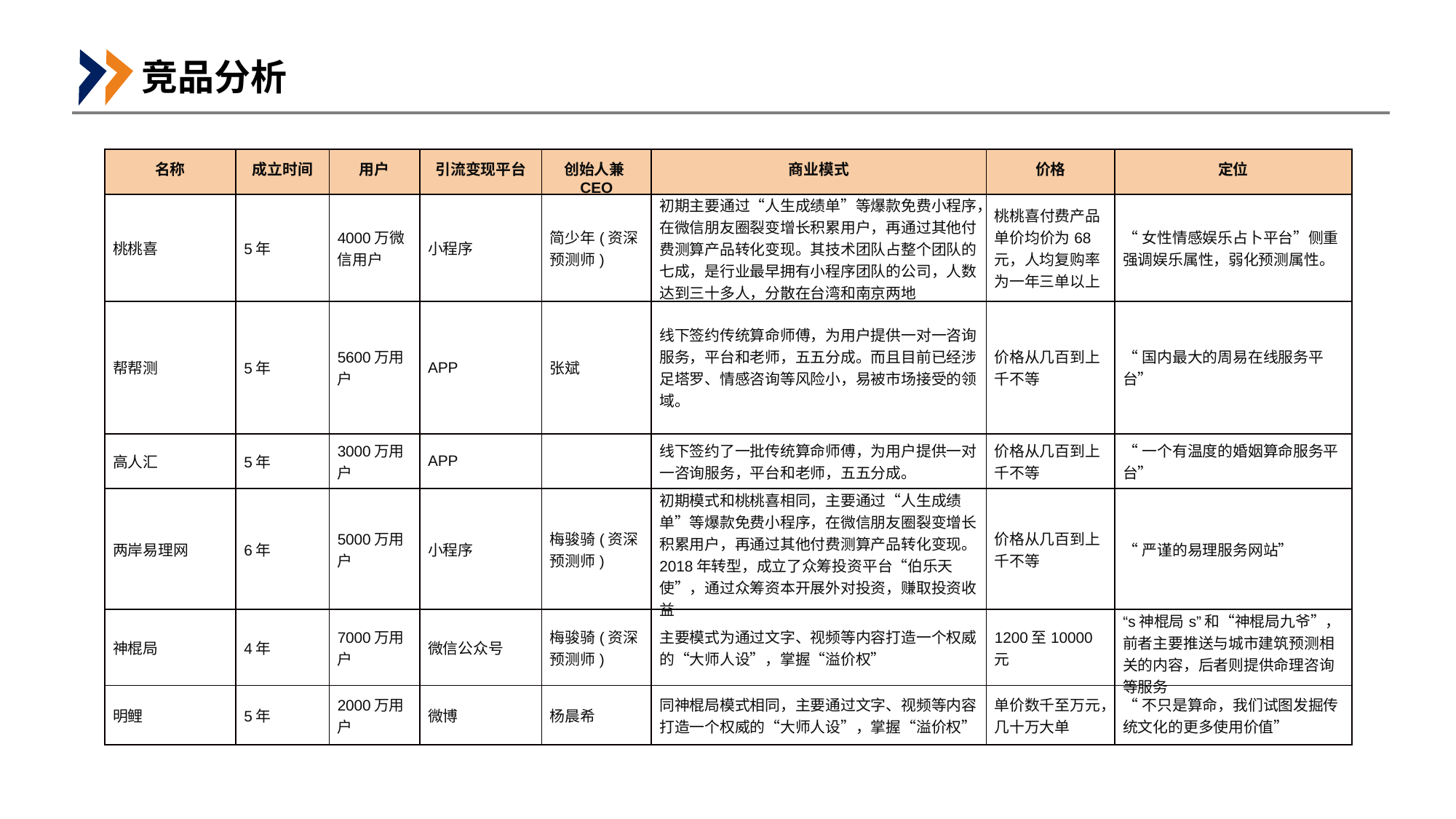

竞品分析

| 名称 | 成立时间 | 用户 | 引流变现平台 | 创始人兼CEO | 商业模式 | 价格 | 定位 |
| --- | --- | --- | --- | --- | --- | --- | --- |
| 桃桃喜 | 5年 | 4000万微信用户 | 小程序 | 简少年(资深预测师) | 初期主要通过“人生成绩单”等爆款免费小程序，在微信朋友圈裂变增长积累用户，再通过其他付费测算产品转化变现。其技术团队占整个团队的七成，是行业最早拥有小程序团队的公司，人数达到三十多人，分散在台湾和南京两地 | 桃桃喜付费产品单价均价为68元，人均复购率为一年三单以上 | “女性情感娱乐占卜平台”侧重强调娱乐属性，弱化预测属性。 |
| 帮帮测 | 5年 | 5600万用户 | APP | 张斌 | 线下签约传统算命师傅，为用户提供一对一咨询服务，平台和老师，五五分成。而且目前已经涉足塔罗、情感咨询等风险小，易被市场接受的领域。 | 价格从几百到上千不等 | “国内最大的周易在线服务平台” |
| 高人汇 | 5年 | 3000万用户 | APP |  | 线下签约了一批传统算命师傅，为用户提供一对一咨询服务，平台和老师，五五分成。 | 价格从几百到上千不等 | “一个有温度的婚姻算命服务平台” |
| 两岸易理网 | 6年 | 5000万用户 | 小程序 | 梅骏骑(资深预测师) | 初期模式和桃桃喜相同，主要通过“人生成绩单”等爆款免费小程序，在微信朋友圈裂变增长积累用户，再通过其他付费测算产品转化变现。2018年转型，成立了众筹投资平台“伯乐天使”，通过众筹资本开展外对投资，赚取投资收益 | 价格从几百到上千不等 | “严谨的易理服务网站” |
| 神棍局 | 4年 | 7000万用户 | 微信公众号 | 梅骏骑(资深预测师) | 主要模式为通过文字、视频等内容打造一个权威的“大师人设”，掌握“溢价权” | 1200至10000元 | “s神棍局s”和“神棍局九爷”，前者主要推送与城市建筑预测相关的内容，后者则提供命理咨询等服务 |
| 明鲤 | 5年 | 2000万用户 | 微博 | 杨晨希 | 同神棍局模式相同，主要通过文字、视频等内容打造一个权威的“大师人设”，掌握“溢价权” | 单价数千至万元，几十万大单 | “不只是算命，我们试图发掘传统文化的更多使用价值” |